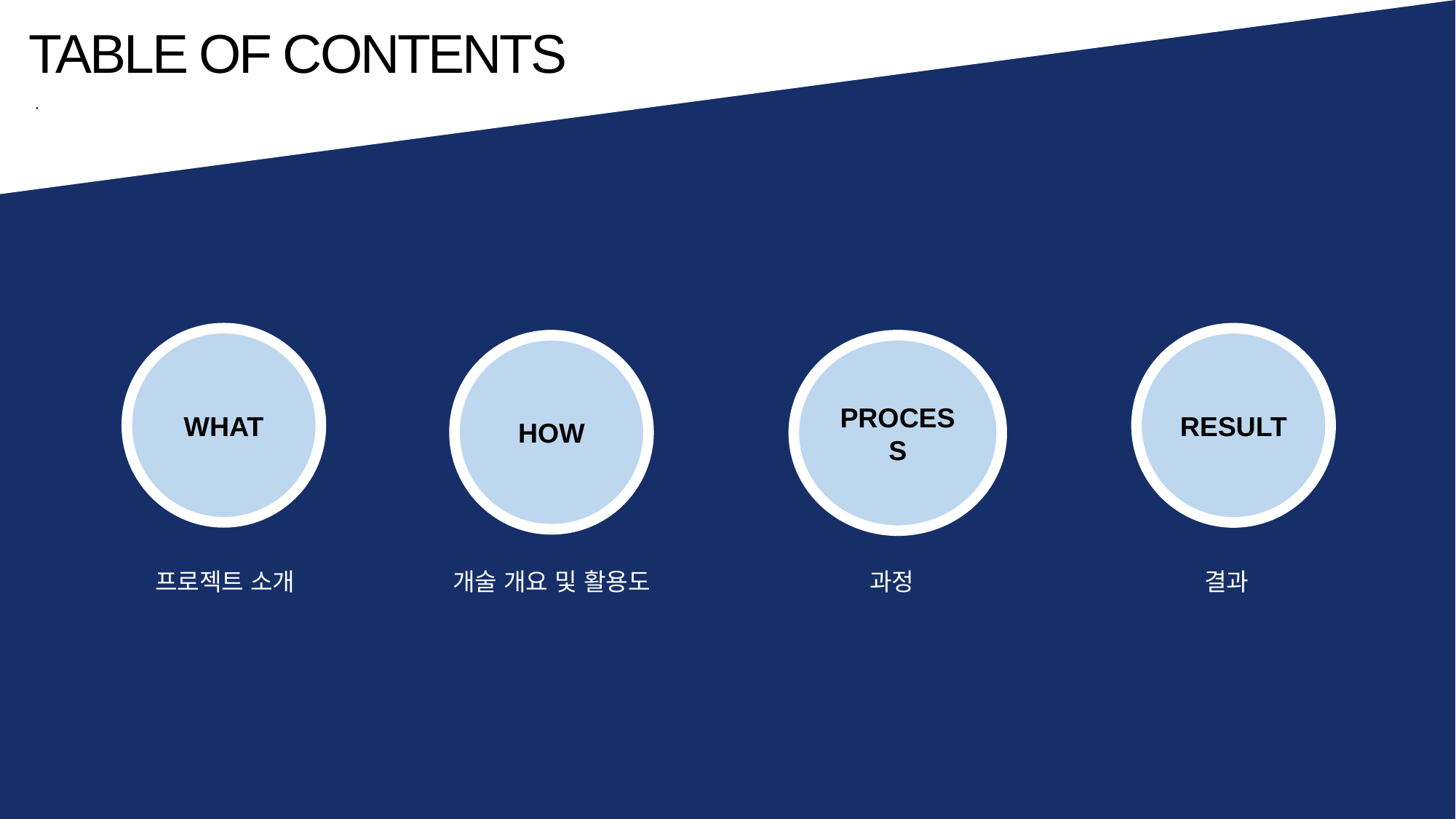

TABLE OF CONTENTS
.
WHAT
RESULT
HOW
PROCESS
프로젝트 소개
개술 개요 및 활용도
과정
결과